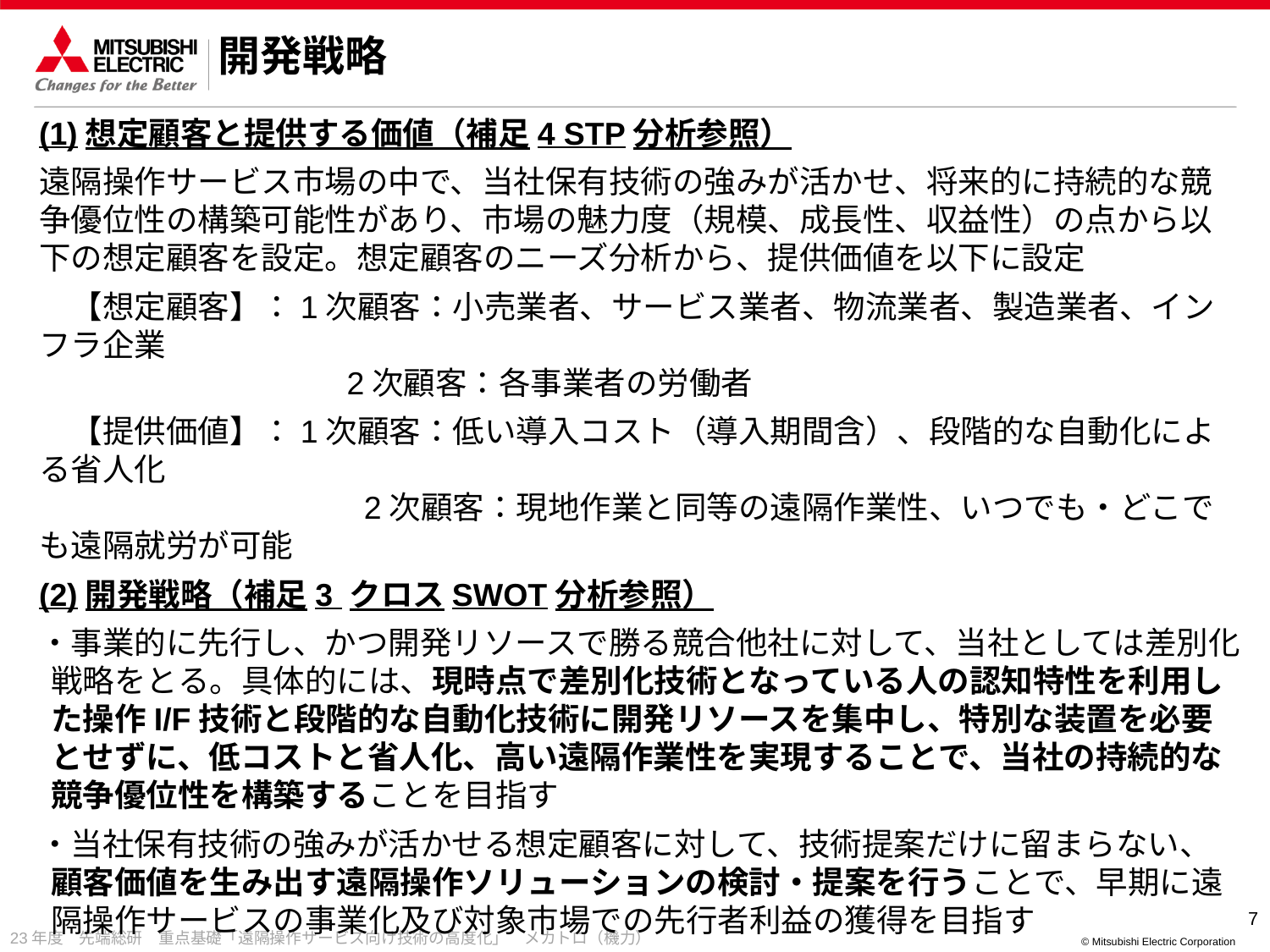

開発戦略

(1)想定顧客と提供する価値（補足4 STP分析参照）
遠隔操作サービス市場の中で、当社保有技術の強みが活かせ、将来的に持続的な競争優位性の構築可能性があり、市場の魅力度（規模、成長性、収益性）の点から以下の想定顧客を設定。想定顧客のニーズ分析から、提供価値を以下に設定
　【想定顧客】：1次顧客：小売業者、サービス業者、物流業者、製造業者、インフラ企業
 　　　　　　　　　 2次顧客：各事業者の労働者
　【提供価値】：1次顧客：低い導入コスト（導入期間含）、段階的な自動化による省人化
　　　　　　　　　　2次顧客：現地作業と同等の遠隔作業性、いつでも・どこでも遠隔就労が可能
(2)開発戦略（補足3 クロスSWOT分析参照）
・事業的に先行し、かつ開発リソースで勝る競合他社に対して、当社としては差別化戦略をとる。具体的には、現時点で差別化技術となっている人の認知特性を利用した操作I/F技術と段階的な自動化技術に開発リソースを集中し、特別な装置を必要とせずに、低コストと省人化、高い遠隔作業性を実現することで、当社の持続的な競争優位性を構築することを目指す
・当社保有技術の強みが活かせる想定顧客に対して、技術提案だけに留まらない、顧客価値を生み出す遠隔操作ソリューションの検討・提案を行うことで、早期に遠隔操作サービスの事業化及び対象市場での先行者利益の獲得を目指す
・人の認知特性を利用した操作I/F技術において、操作性・知覚特性を更に高めるために、MERL保有技術の脳波データ信号処理技術をベースにしたニューロフィードバック技術を開発。開発する技術は遠隔操作サービス事業のみならず、将来的には今後急速な市場拡大が予測されるブレインテック市場へも展開していく